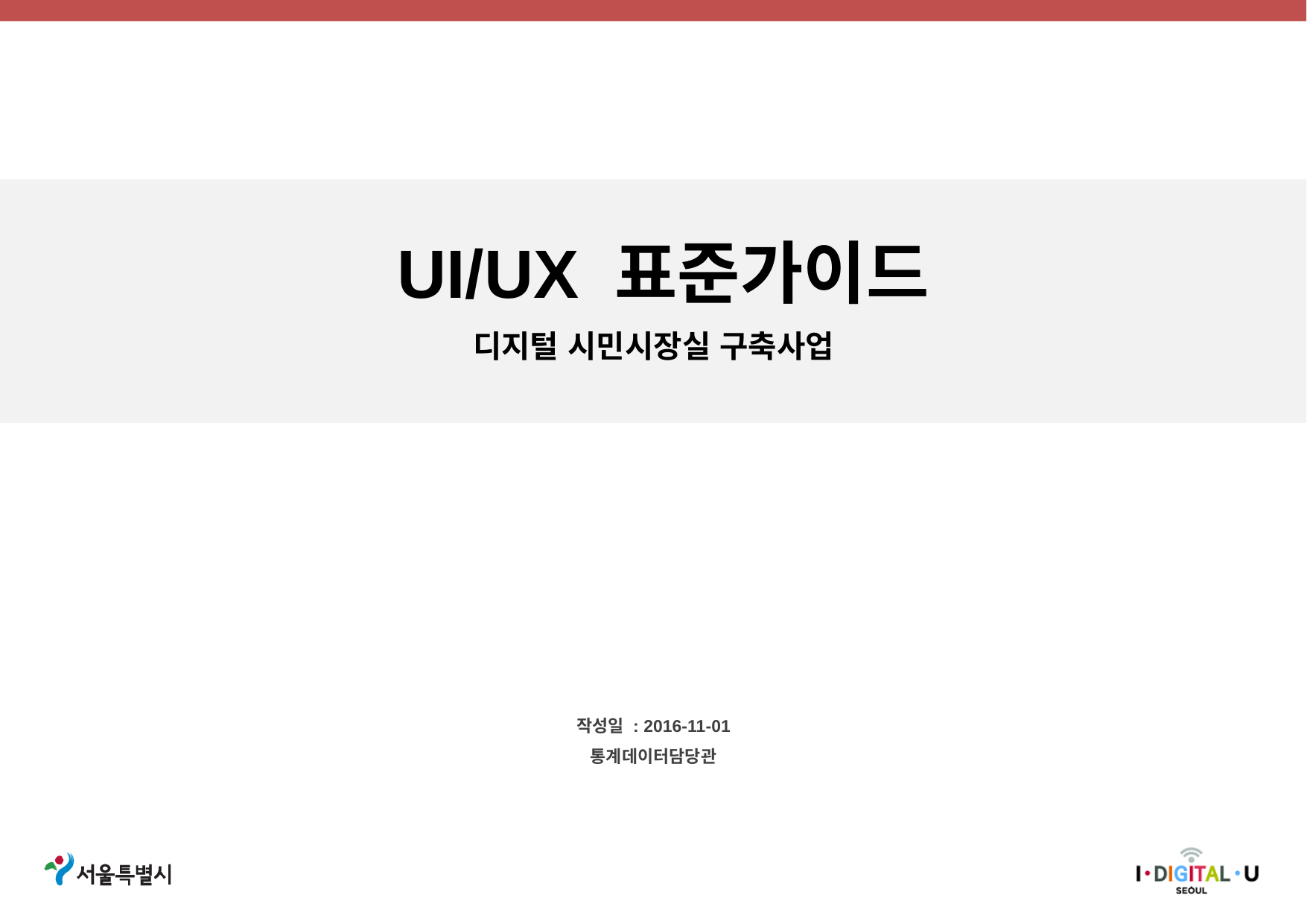

UI/UX 표준가이드
디지털 시민시장실 구축사업
작성일 : 2016-11-01
통계데이터담당관